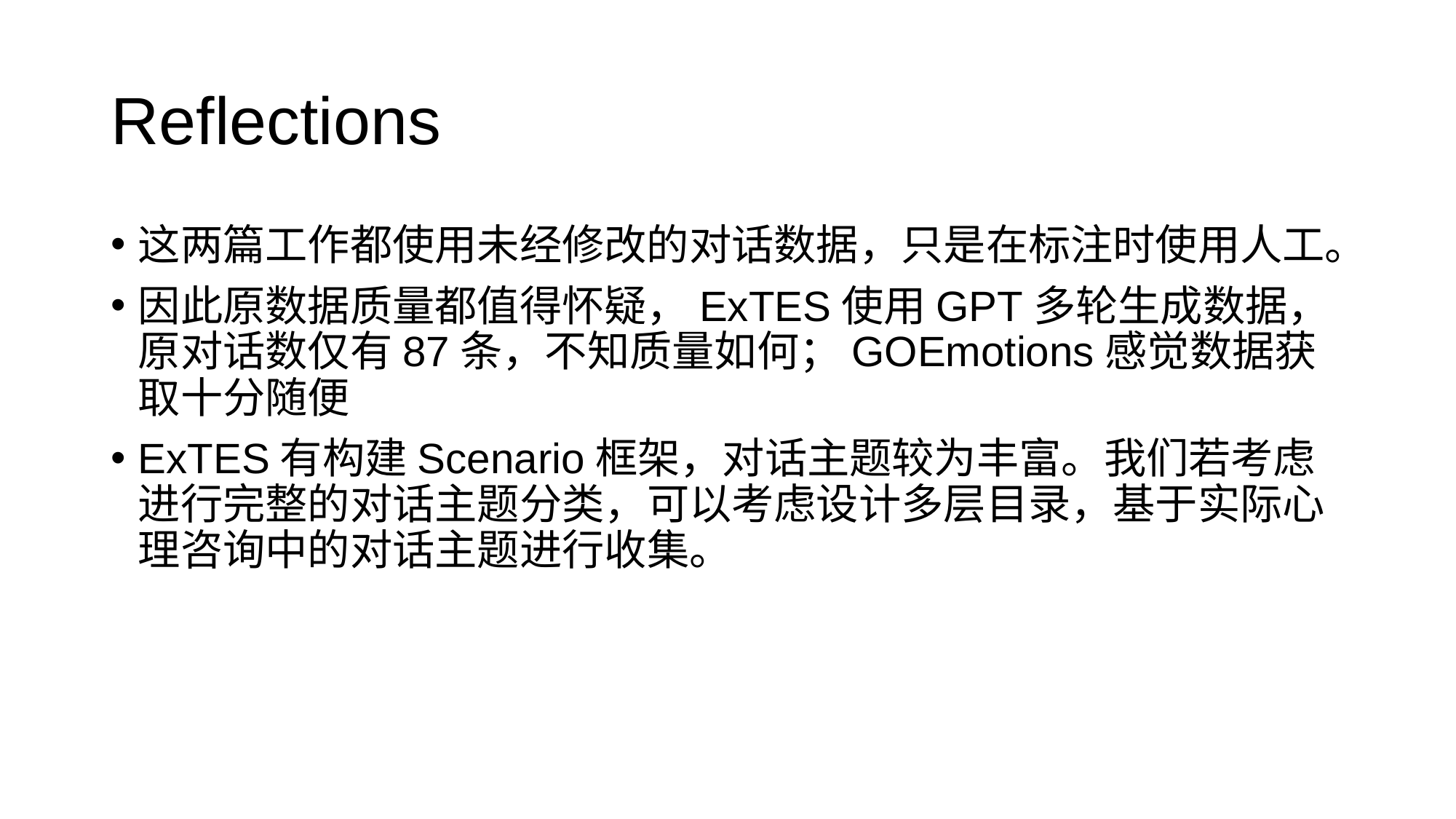

# Reflections
这两篇工作都使用未经修改的对话数据，只是在标注时使用人工。
因此原数据质量都值得怀疑，ExTES使用GPT多轮生成数据，原对话数仅有87条，不知质量如何；GOEmotions感觉数据获取十分随便
ExTES有构建Scenario框架，对话主题较为丰富。我们若考虑进行完整的对话主题分类，可以考虑设计多层目录，基于实际心理咨询中的对话主题进行收集。